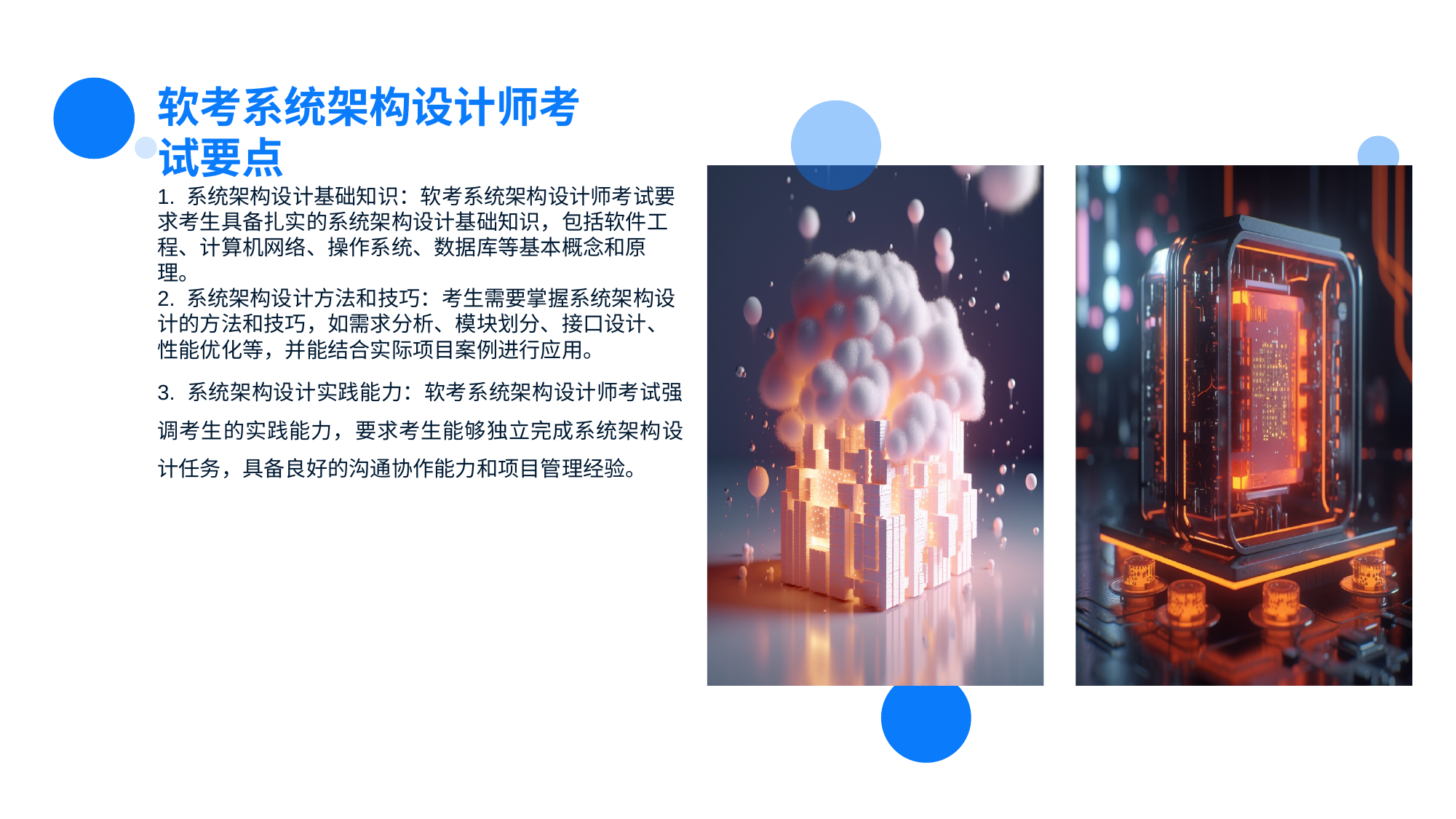

软考系统架构设计师考试要点

1. 系统架构设计基础知识：软考系统架构设计师考试要求考生具备扎实的系统架构设计基础知识，包括软件工程、计算机网络、操作系统、数据库等基本概念和原理。
2. 系统架构设计方法和技巧：考生需要掌握系统架构设计的方法和技巧，如需求分析、模块划分、接口设计、性能优化等，并能结合实际项目案例进行应用。
3. 系统架构设计实践能力：软考系统架构设计师考试强调考生的实践能力，要求考生能够独立完成系统架构设计任务，具备良好的沟通协作能力和项目管理经验。